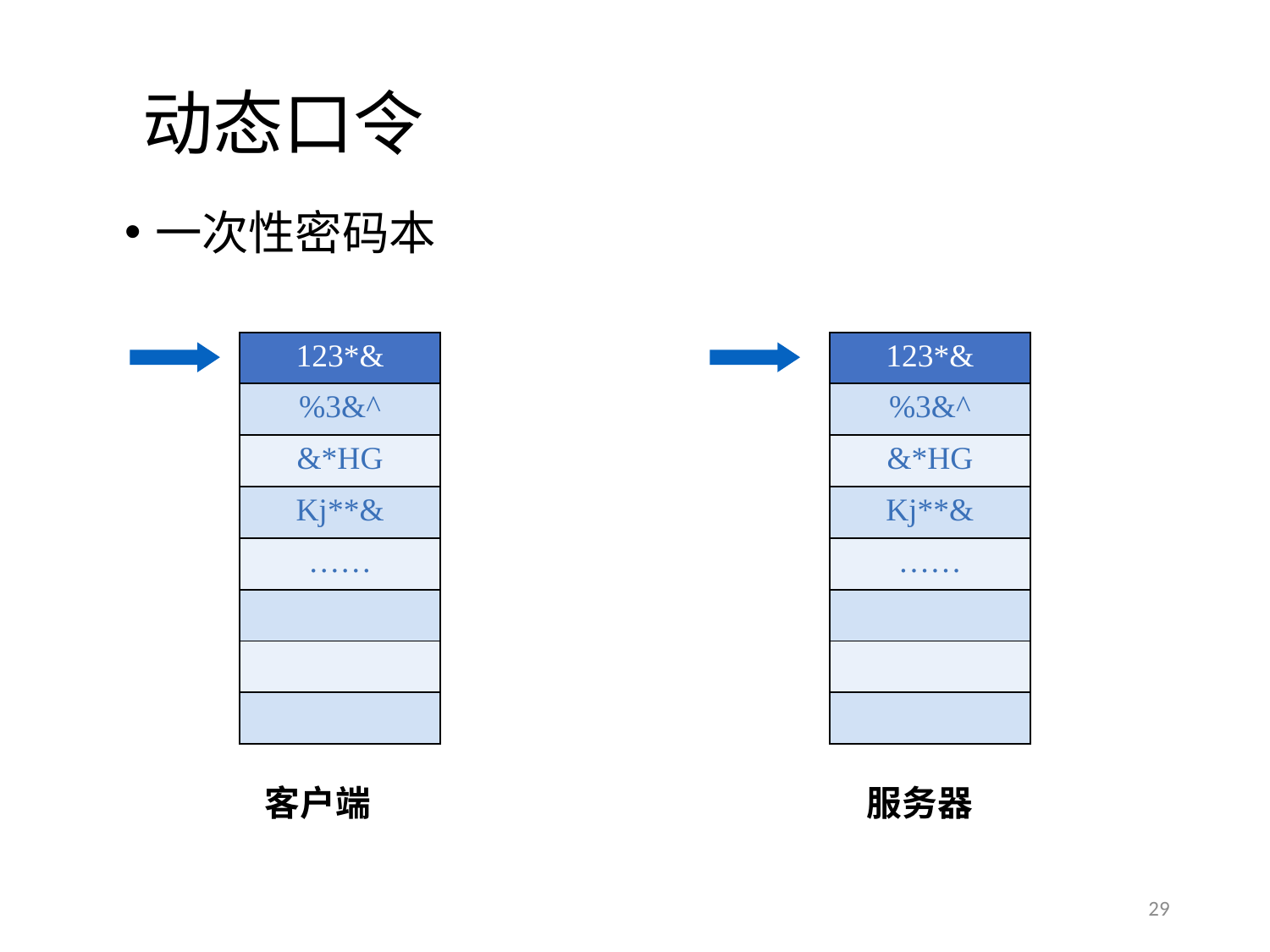

动态口令
一次性密码本
| 123\*& |
| --- |
| %3&^ |
| &\*HG |
| Kj\*\*& |
| …… |
|  |
|  |
|  |
| 123\*& |
| --- |
| %3&^ |
| &\*HG |
| Kj\*\*& |
| …… |
|  |
|  |
|  |

客户端
服务器
29